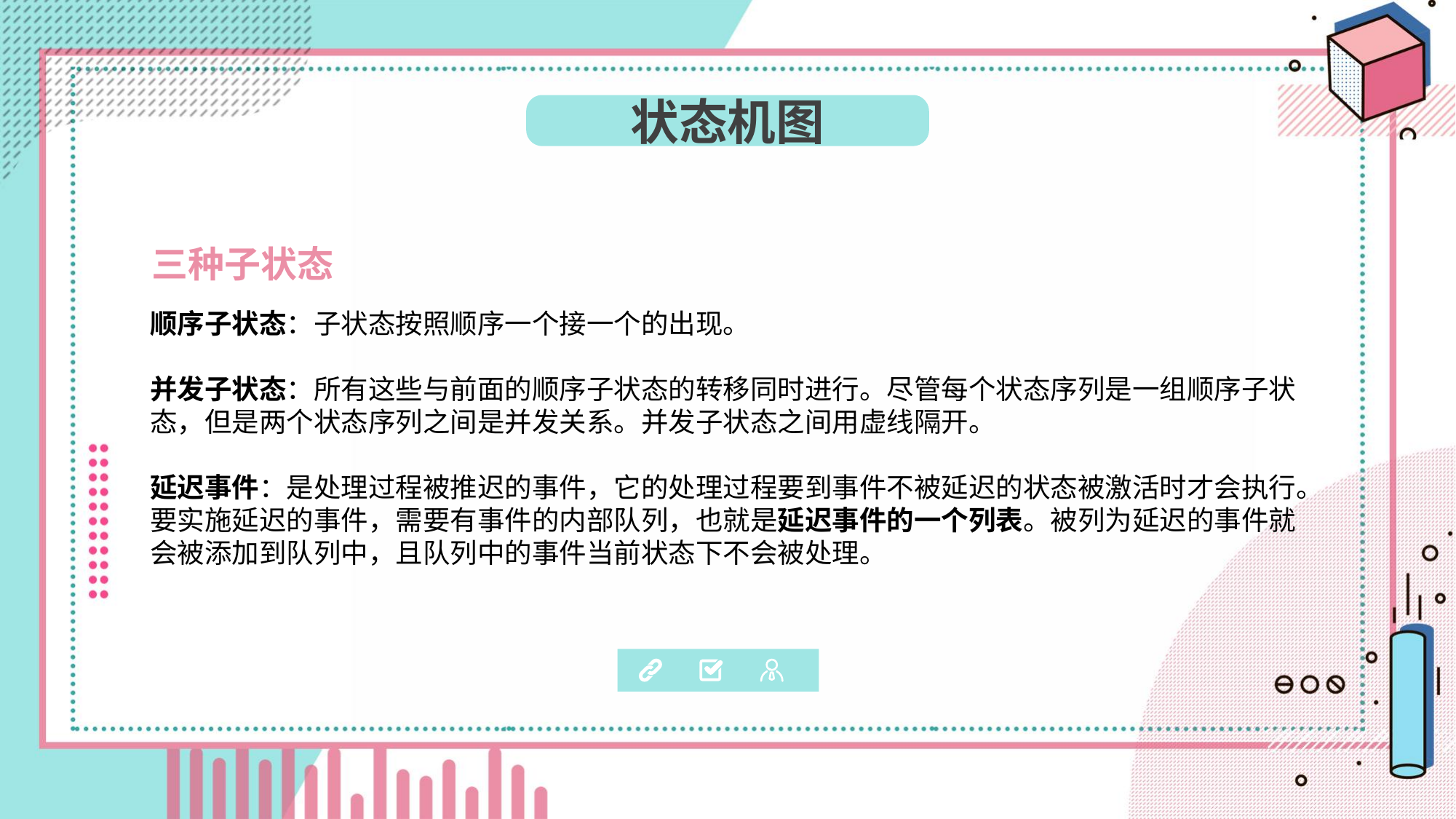

状态机图
三种子状态
顺序子状态：子状态按照顺序一个接一个的出现。

并发子状态：所有这些与前面的顺序子状态的转移同时进行。尽管每个状态序列是一组顺序子状态，但是两个状态序列之间是并发关系。并发子状态之间用虚线隔开。

延迟事件：是处理过程被推迟的事件，它的处理过程要到事件不被延迟的状态被激活时才会执行。要实施延迟的事件，需要有事件的内部队列，也就是延迟事件的一个列表。被列为延迟的事件就会被添加到队列中，且队列中的事件当前状态下不会被处理。